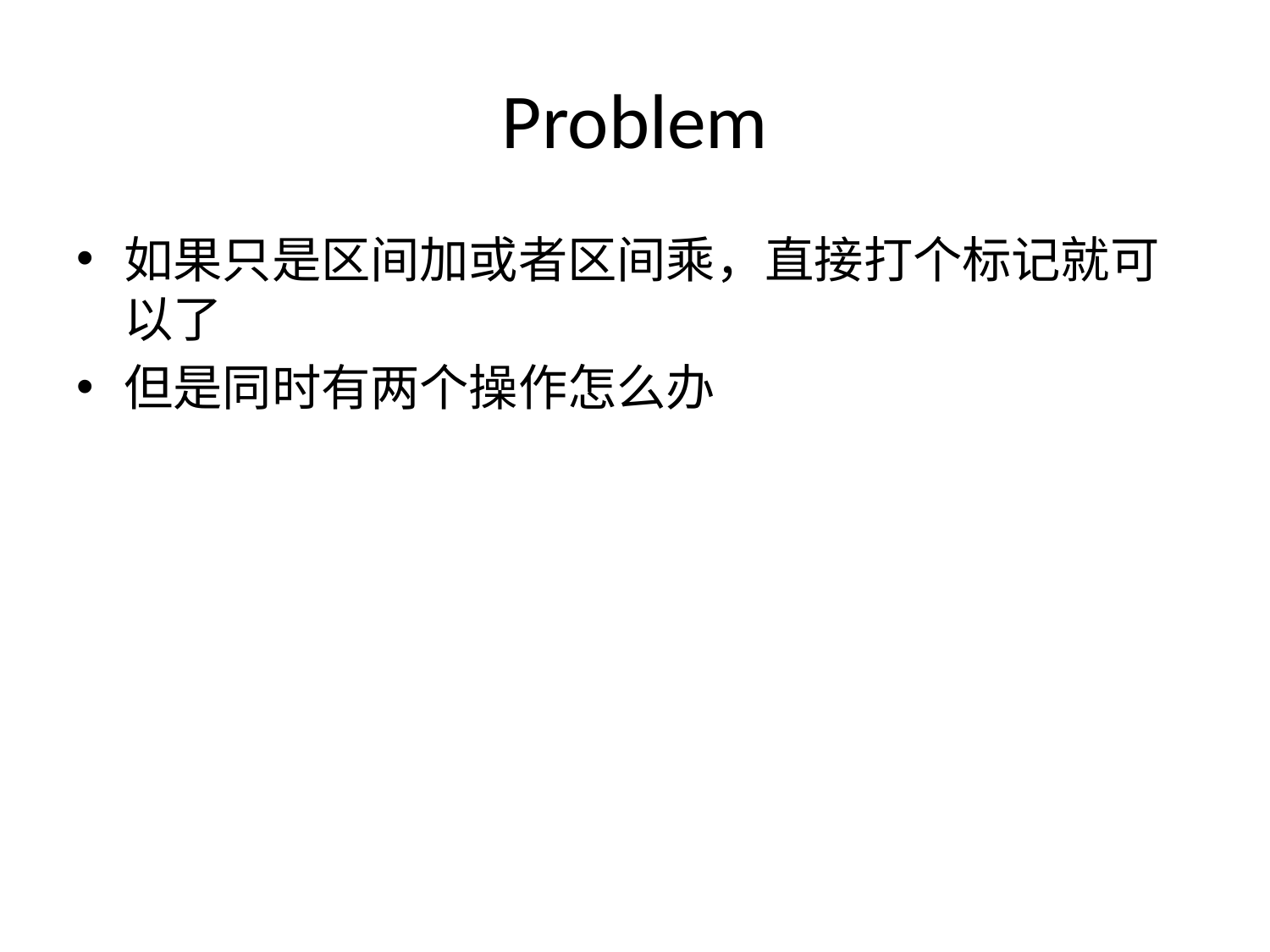

# Problem
如果只是区间加或者区间乘，直接打个标记就可以了
但是同时有两个操作怎么办